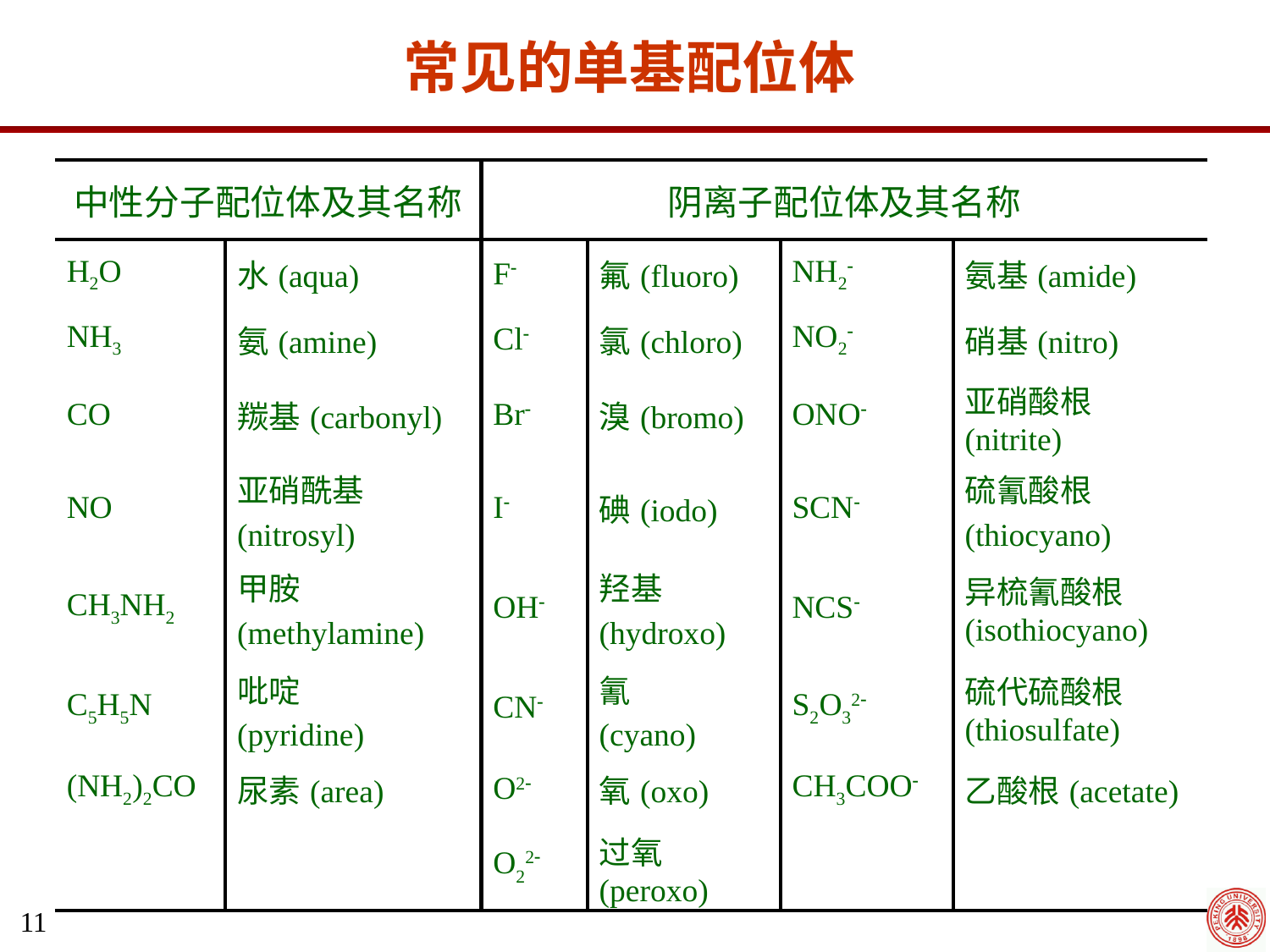

常见的单基配位体

| 中性分子配位体及其名称 |  | 阴离子配位体及其名称 |  |  |  |
| --- | --- | --- | --- | --- | --- |
| H2O | 水(aqua) | F− | 氟(fluoro) | NH2− | 氨基(amide) |
| NH3 | 氨(amine) | Cl− | 氯(chloro) | NO2− | 硝基(nitro) |
| CO | 羰基(carbonyl) | Br− | 溴(bromo) | ONO− | 亚硝酸根(nitrite) |
| NO | 亚硝酰基 (nitrosyl) | I− | 碘(iodo) | SCN− | 硫氰酸根 (thiocyano) |
| CH3NH2 | 甲胺 (methylamine) | OH− | 羟基 (hydroxo) | NCS− | 异梳氰酸根(isothiocyano) |
| C5H5N | 吡啶 (pyridine) | CN− | 氰 (cyano) | S2O32− | 硫代硫酸根(thiosulfate) |
| (NH2)2CO | 尿素(area) | O2− | 氧(oxo) | CH3COO− | 乙酸根(acetate) |
|  |  | O22− | 过氧(peroxo) |  |  |